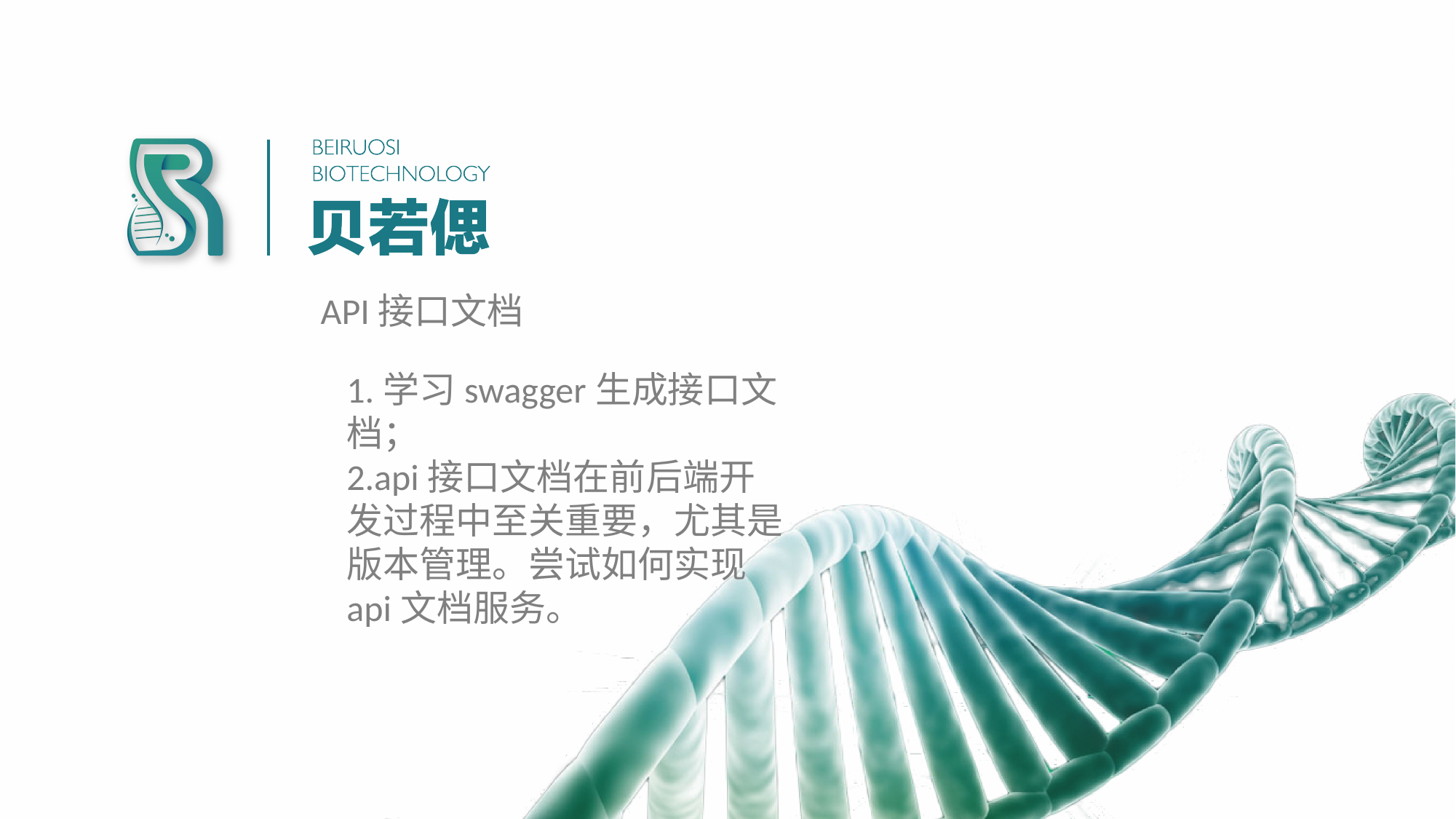

API接口文档
1.学习swagger生成接口文档；
2.api接口文档在前后端开发过程中至关重要，尤其是版本管理。尝试如何实现api文档服务。